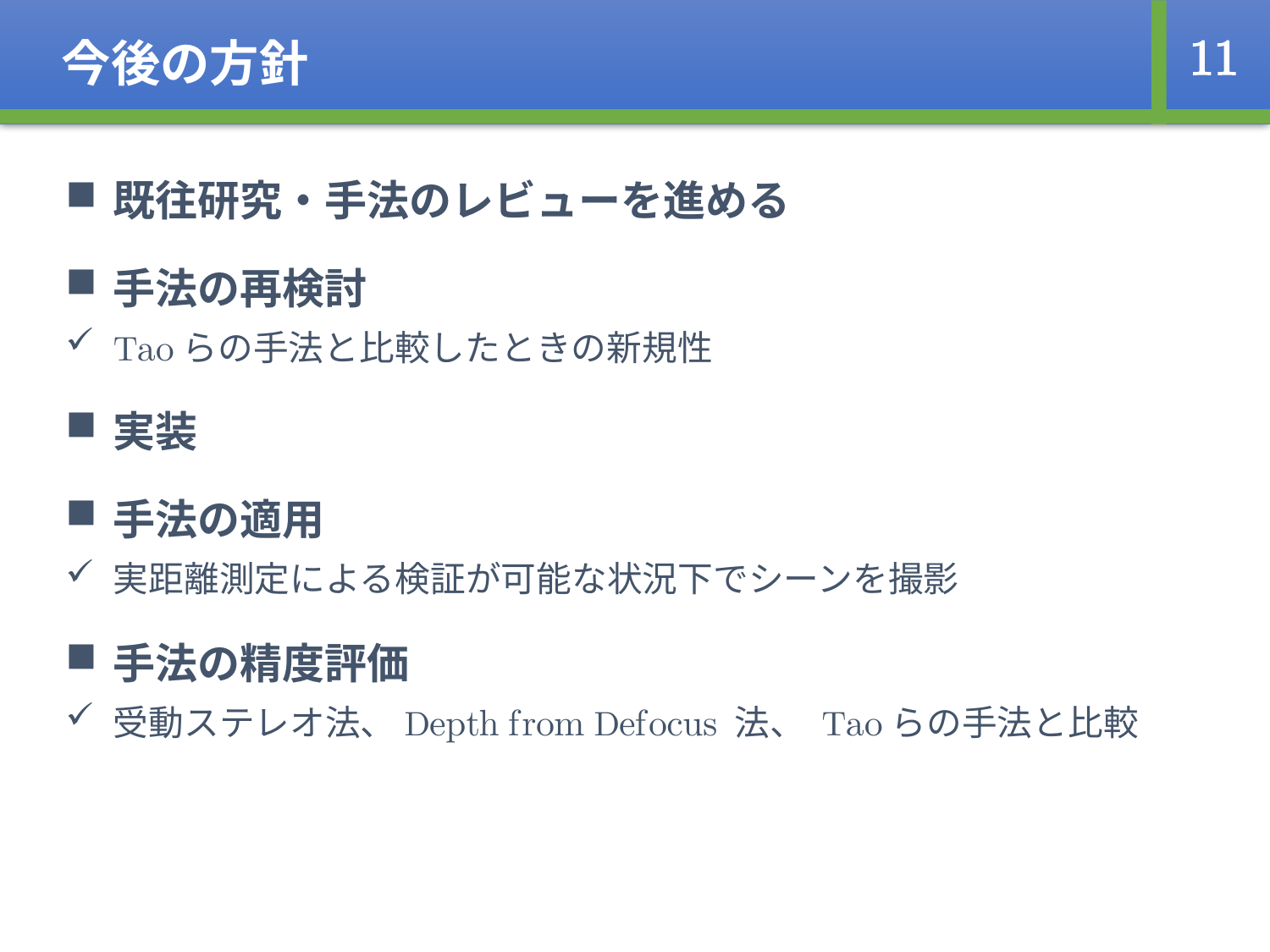

今後の方針
11

既往研究・手法のレビューを進める

手法の再検討
Taoらの手法と比較したときの新規性

実装

手法の適用
実距離測定による検証が可能な状況下でシーンを撮影

手法の精度評価
受動ステレオ法、Depth from Defocus 法、 Taoらの手法と比較